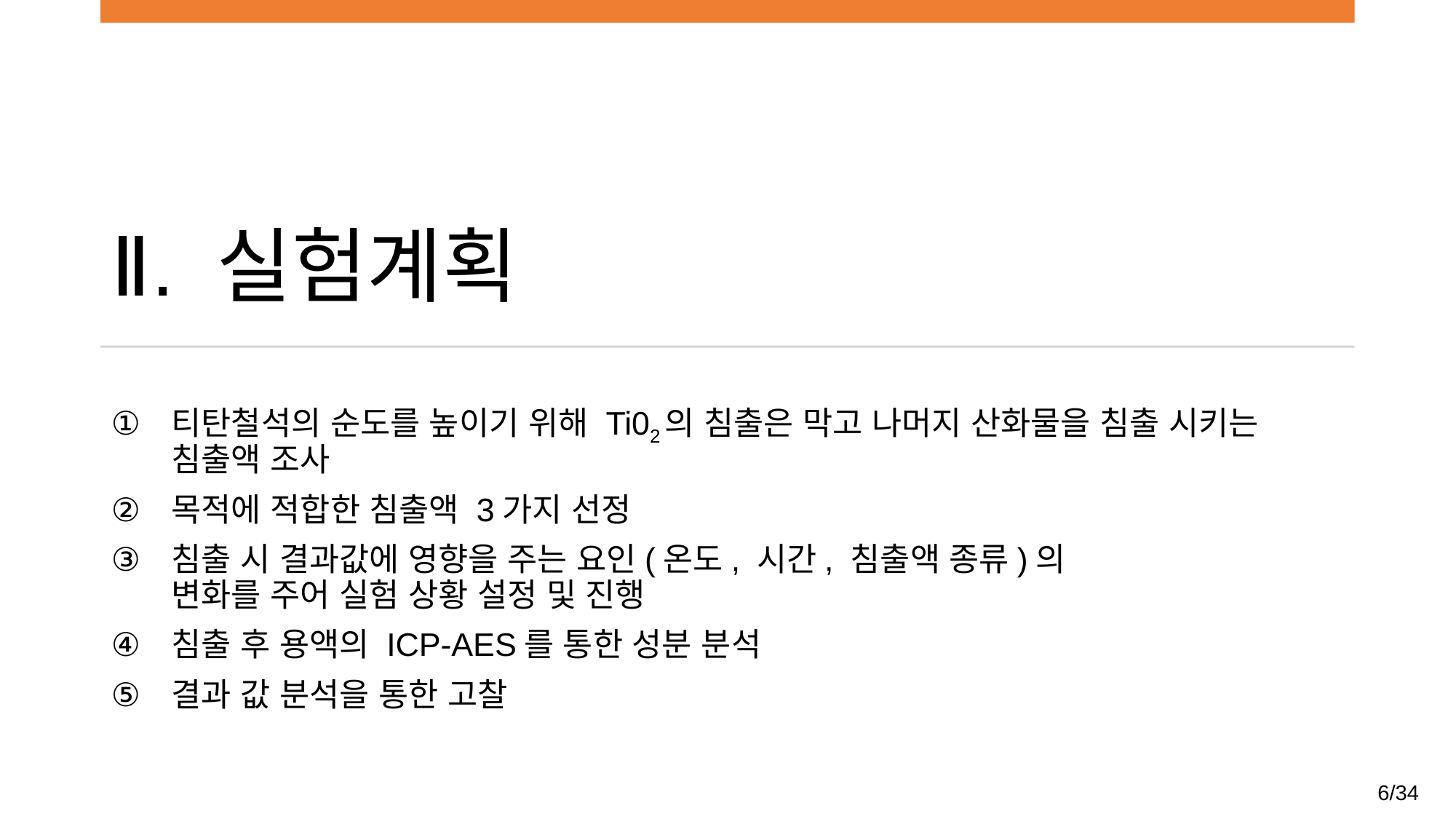

# Ⅱ. 실험계획

티탄철석의 순도를 높이기 위해 Ti02의 침출은 막고 나머지 산화물을 침출 시키는 침출액 조사
목적에 적합한 침출액 3가지 선정
침출 시 결과값에 영향을 주는 요인(온도, 시간, 침출액 종류)의
변화를 주어 실험 상황 설정 및 진행
침출 후 용액의 ICP-AES를 통한 성분 분석
결과 값 분석을 통한 고찰
6/34